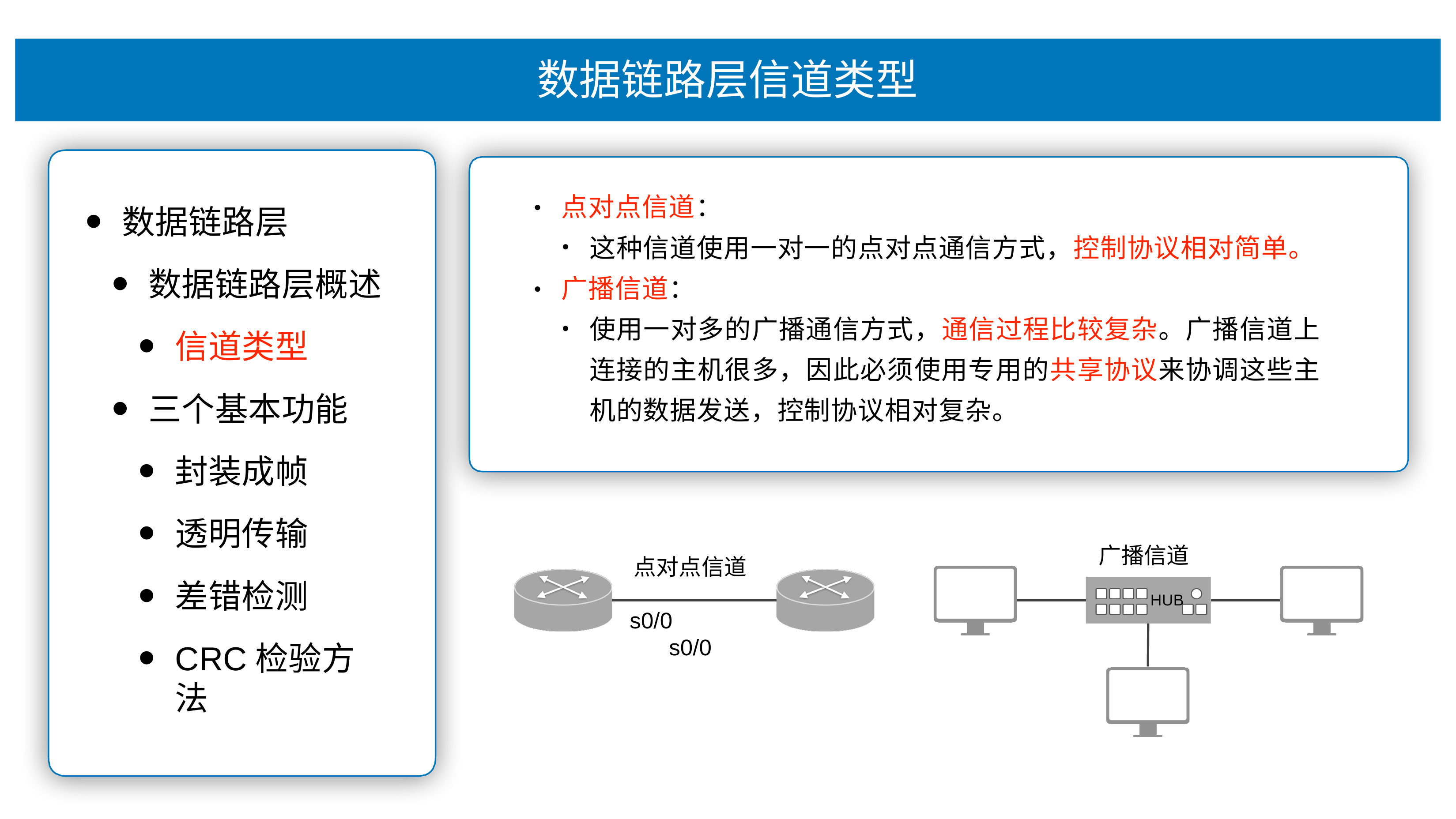

# 数据链路层信道类型

点对点信道：
这种信道使⽤⼀对⼀的点对点通信⽅式，控制协议相对简单。
⼴播信道：
使⽤⼀对多的⼴播通信⽅式，通信过程⽐较复杂。⼴播信道上 连接的主机很多，因此必须使⽤专⽤的共享协议来协调这些主 机的数据发送，控制协议相对复杂。
•
数据链路层
数据链路层概述
信道类型
三个基本功能
封装成帧
透明传输
差错检测
CRC检验⽅法
•
⼴播信道
HUB
点对点信道

s0/0	s0/0